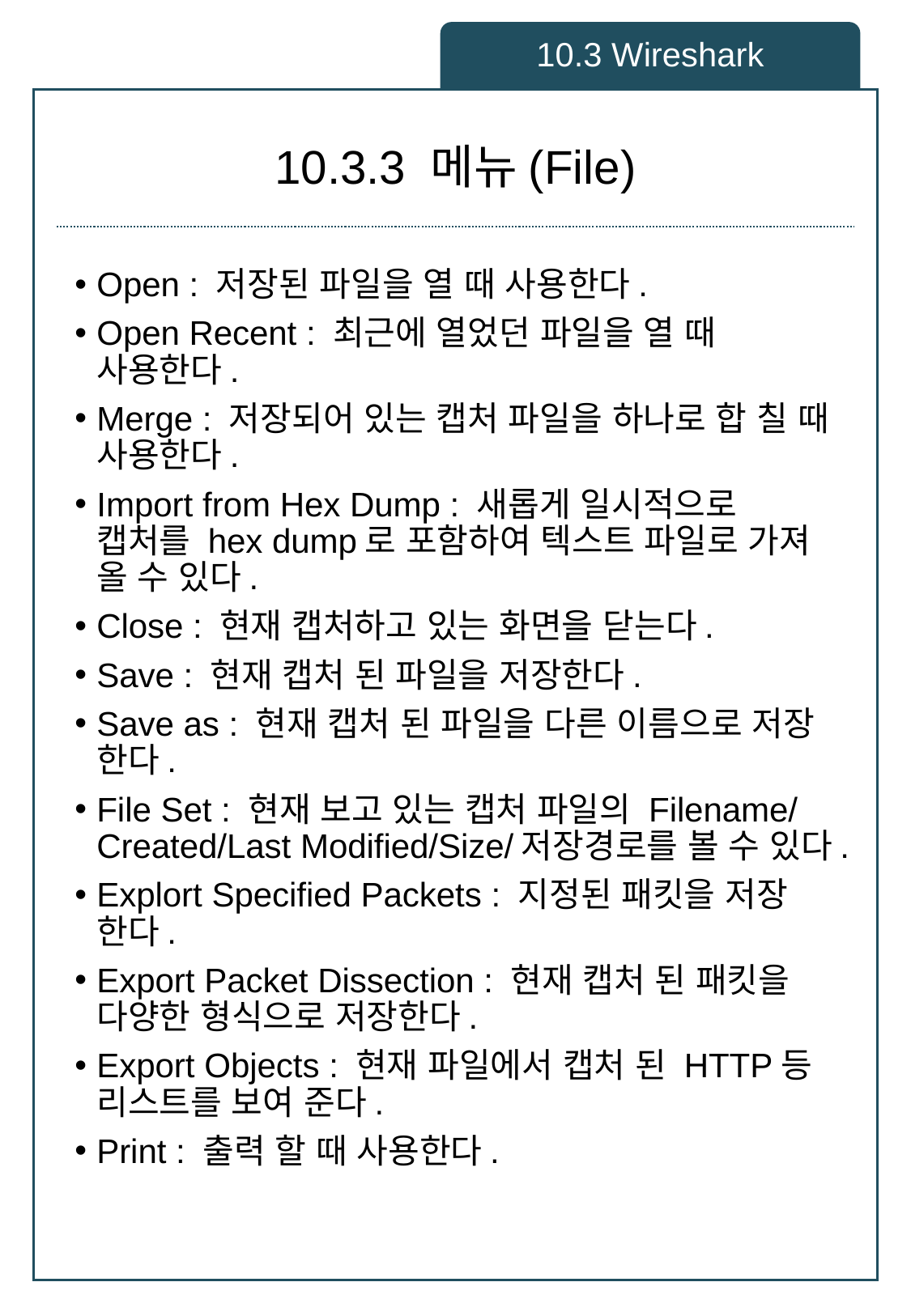

10.3 Wireshark

# 10.3.3 메뉴(File)
Open : 저장된 파일을 열 때 사용한다.
Open Recent : 최근에 열었던 파일을 열 때 사용한다.
Merge : 저장되어 있는 캡처 파일을 하나로 합 칠 때 사용한다.
Import from Hex Dump : 새롭게 일시적으로 캡처를 hex dump로 포함하여 텍스트 파일로 가져 올 수 있다.
Close : 현재 캡처하고 있는 화면을 닫는다.
Save : 현재 캡처 된 파일을 저장한다.
Save as : 현재 캡처 된 파일을 다른 이름으로 저장 한다.
File Set : 현재 보고 있는 캡처 파일의 Filename/Created/Last Modified/Size/저장경로를 볼 수 있다.
Explort Specified Packets : 지정된 패킷을 저장 한다.
Export Packet Dissection : 현재 캡처 된 패킷을 다양한 형식으로 저장한다.
Export Objects : 현재 파일에서 캡처 된 HTTP등 리스트를 보여 준다.
Print : 출력 할 때 사용한다.